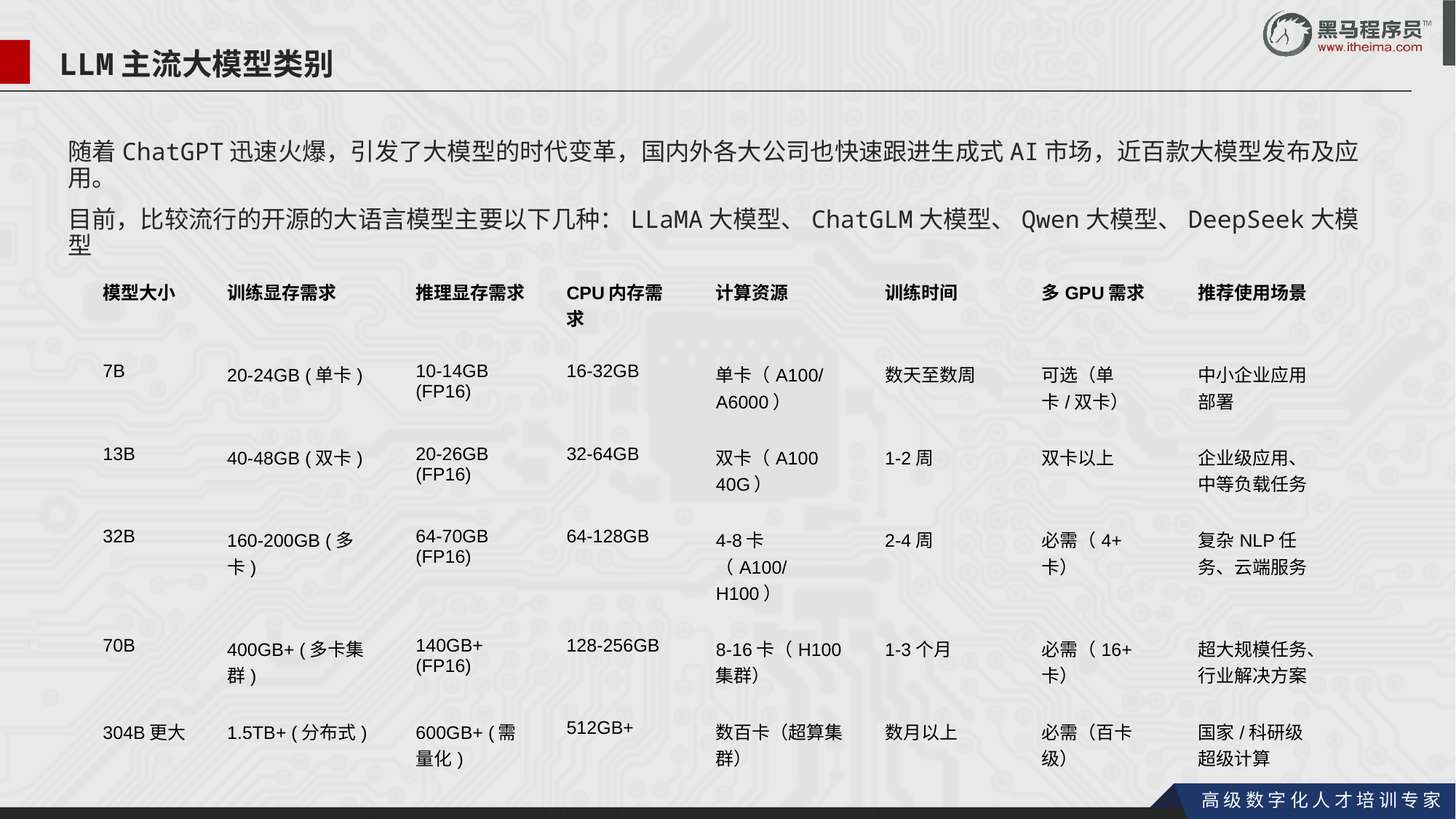

LLM主流大模型类别
随着ChatGPT迅速火爆，引发了大模型的时代变革，国内外各大公司也快速跟进生成式AI市场，近百款大模型发布及应用。
目前，比较流行的开源的大语言模型主要以下几种：LLaMA大模型、ChatGLM大模型、Qwen大模型、DeepSeek大模型

| 模型大小 | 训练显存需求 | 推理显存需求 | CPU内存需求 | 计算资源 | 训练时间 | 多GPU需求 | 推荐使用场景 |
| --- | --- | --- | --- | --- | --- | --- | --- |
| 7B | 20-24GB (单卡) | 10-14GB (FP16) | 16-32GB | 单卡（A100/A6000） | 数天至数周 | 可选（单卡/双卡） | 中小企业应用部署 |
| 13B | 40-48GB (双卡) | 20-26GB (FP16) | 32-64GB | 双卡（A100 40G） | 1-2周 | 双卡以上 | 企业级应用、中等负载任务 |
| 32B | 160-200GB (多卡) | 64-70GB (FP16) | 64-128GB | 4-8卡（A100/H100） | 2-4周 | 必需（4+卡） | 复杂NLP任务、云端服务 |
| 70B | 400GB+ (多卡集群) | 140GB+ (FP16) | 128-256GB | 8-16卡（H100集群） | 1-3个月 | 必需（16+卡） | 超大规模任务、行业解决方案 |
| 304B更大 | 1.5TB+ (分布式) | 600GB+ (需量化) | 512GB+ | 数百卡（超算集群） | 数月以上 | 必需（百卡级） | 国家/科研级超级计算 |